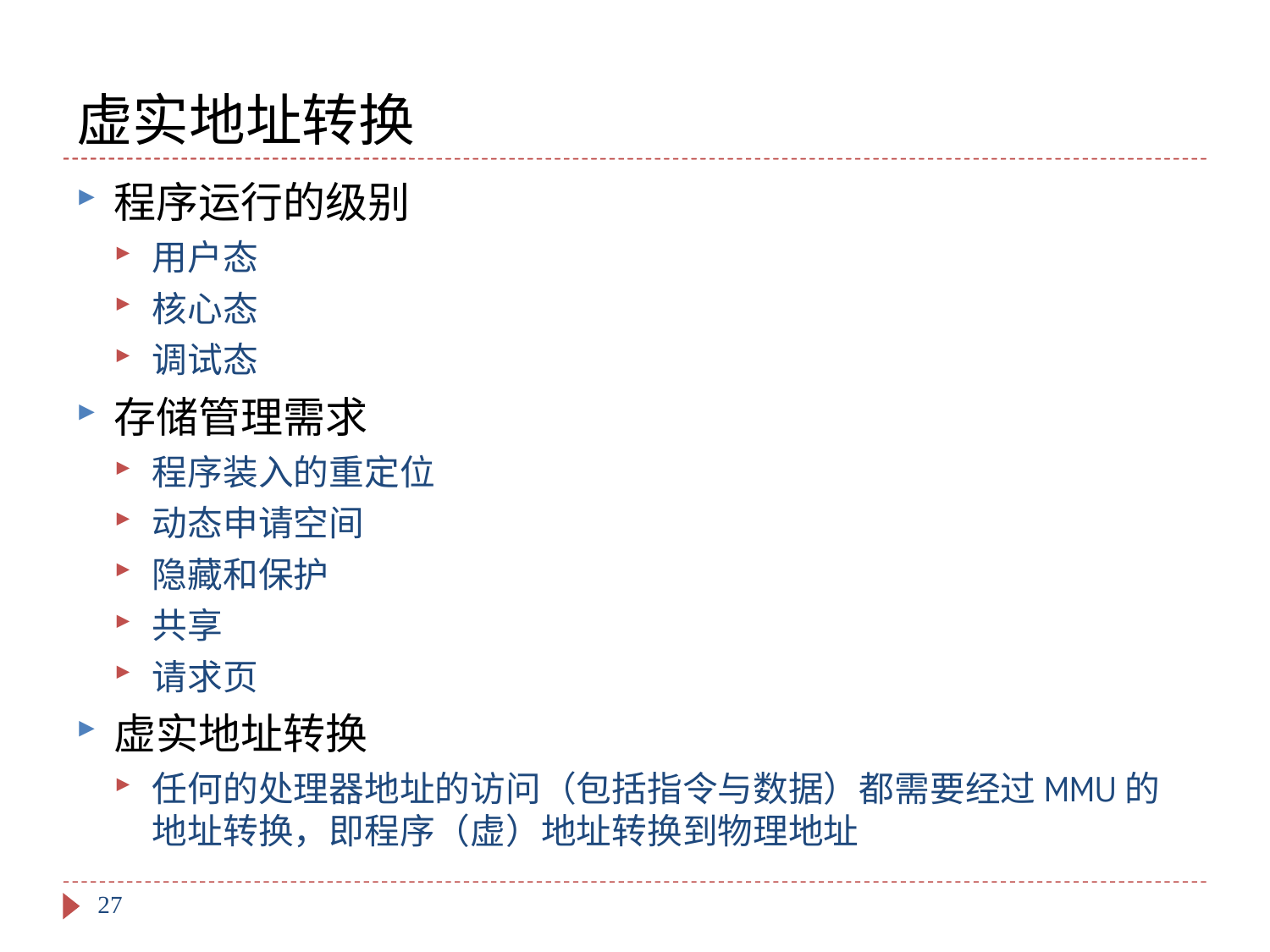

# 虚实地址转换
程序运行的级别
用户态
核心态
调试态
存储管理需求
程序装入的重定位
动态申请空间
隐藏和保护
共享
请求页
虚实地址转换
任何的处理器地址的访问（包括指令与数据）都需要经过MMU的地址转换，即程序（虚）地址转换到物理地址

27